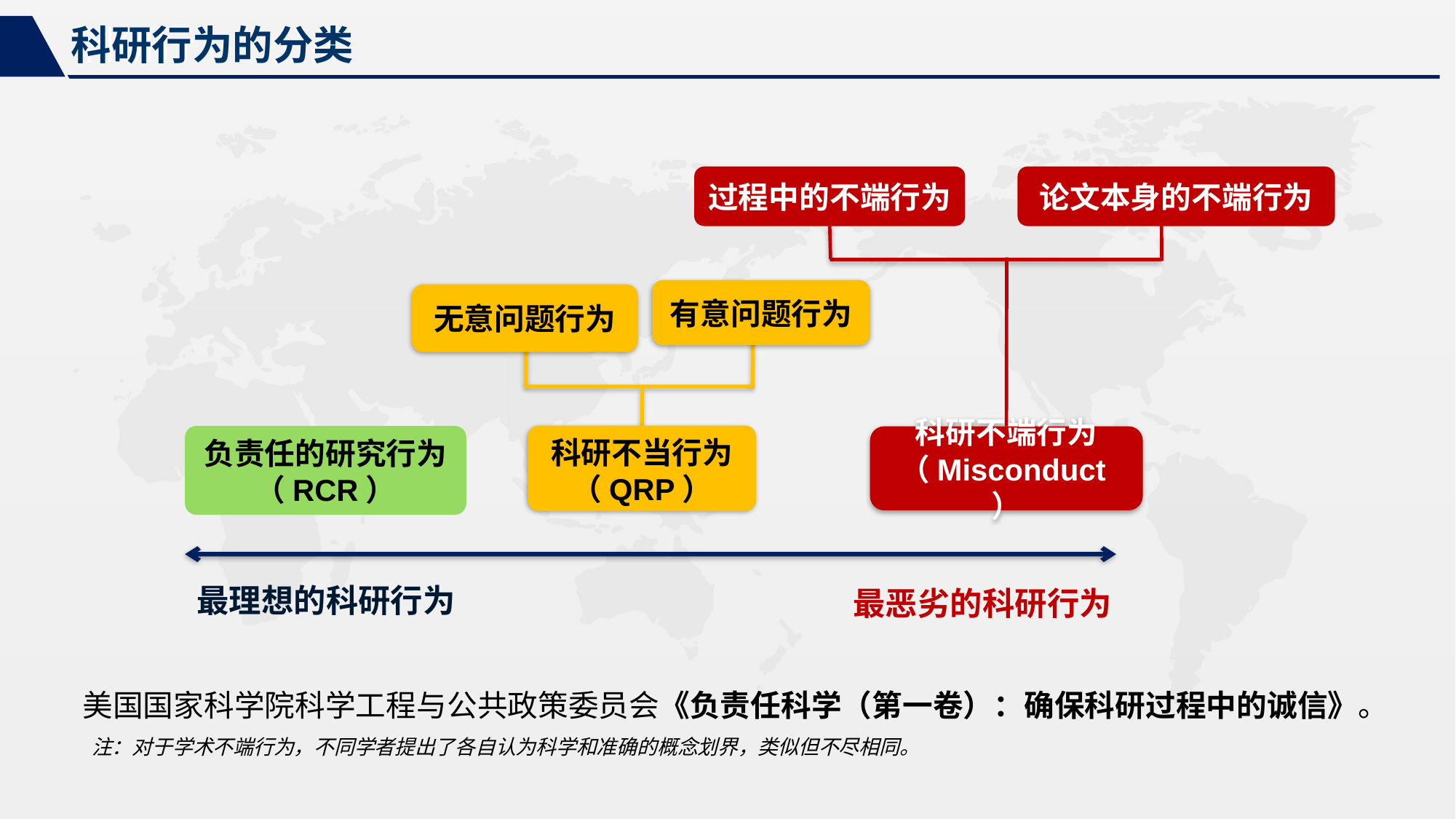

科研行为的分类

科研行为的分类

过程中的不端行为
论文本身的不端行为

有意问题行为
无意问题行为

科研不当行为
（QRP）
负责任的研究行为
（RCR）
科研不端行为
（Misconduct）

最理想的科研行为
最恶劣的科研行为
美国国家科学院科学工程与公共政策委员会《负责任科学（第一卷）：确保科研过程中的诚信》。
 注：对于学术不端行为，不同学者提出了各自认为科学和准确的概念划界，类似但不尽相同。